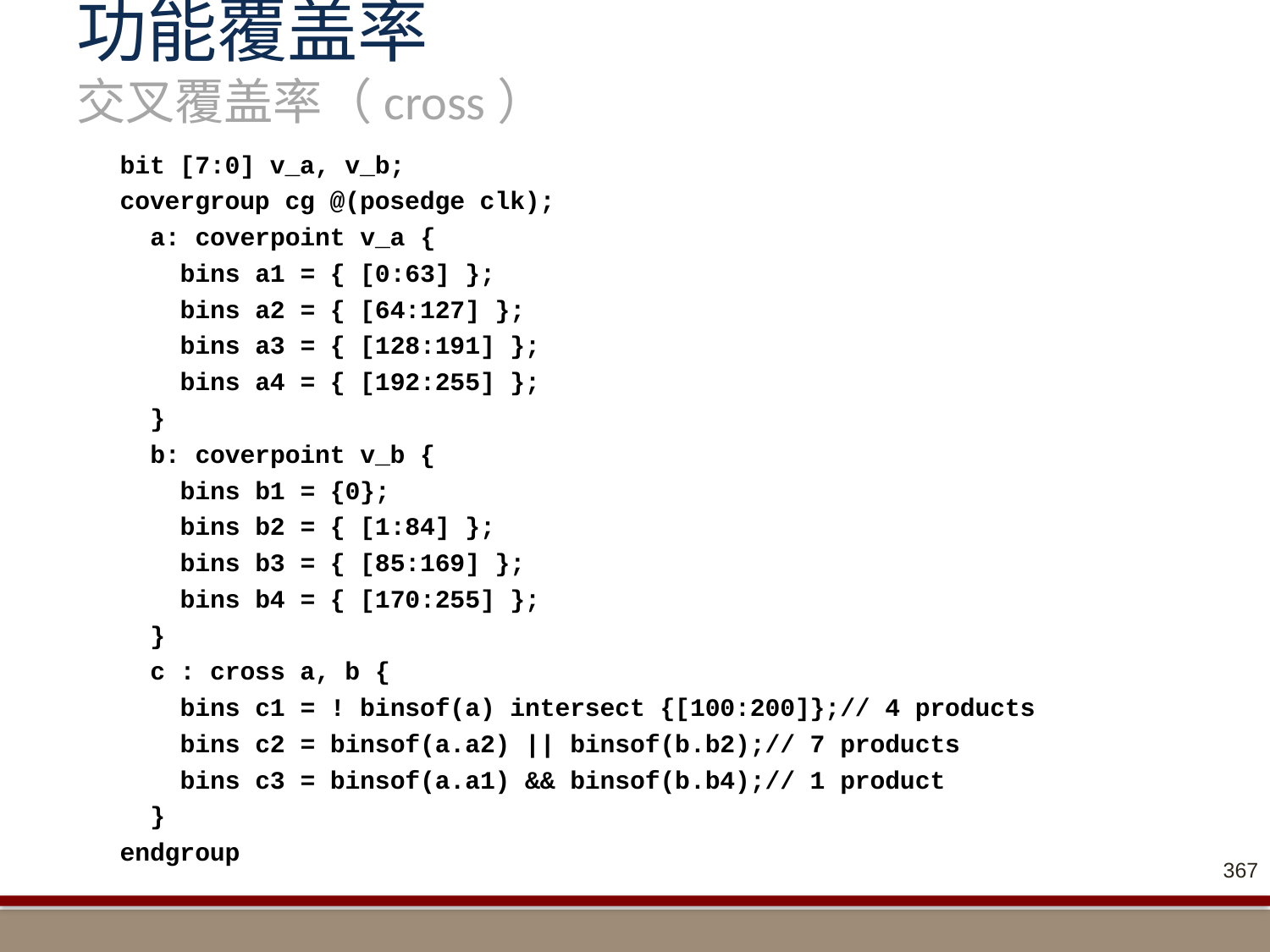

# 功能覆盖率 交叉覆盖率（cross）
bit [7:0] v_a, v_b;
covergroup cg @(posedge clk);
  a: coverpoint v_a {
    bins a1 = { [0:63] };
    bins a2 = { [64:127] };
    bins a3 = { [128:191] };
    bins a4 = { [192:255] };
  }
  b: coverpoint v_b {
    bins b1 = {0};
    bins b2 = { [1:84] };
    bins b3 = { [85:169] };
    bins b4 = { [170:255] };
  }
  c : cross a, b {
    bins c1 = ! binsof(a) intersect {[100:200]};// 4 products
    bins c2 = binsof(a.a2) || binsof(b.b2);// 7 products
    bins c3 = binsof(a.a1) && binsof(b.b4);// 1 product
  }
endgroup

367